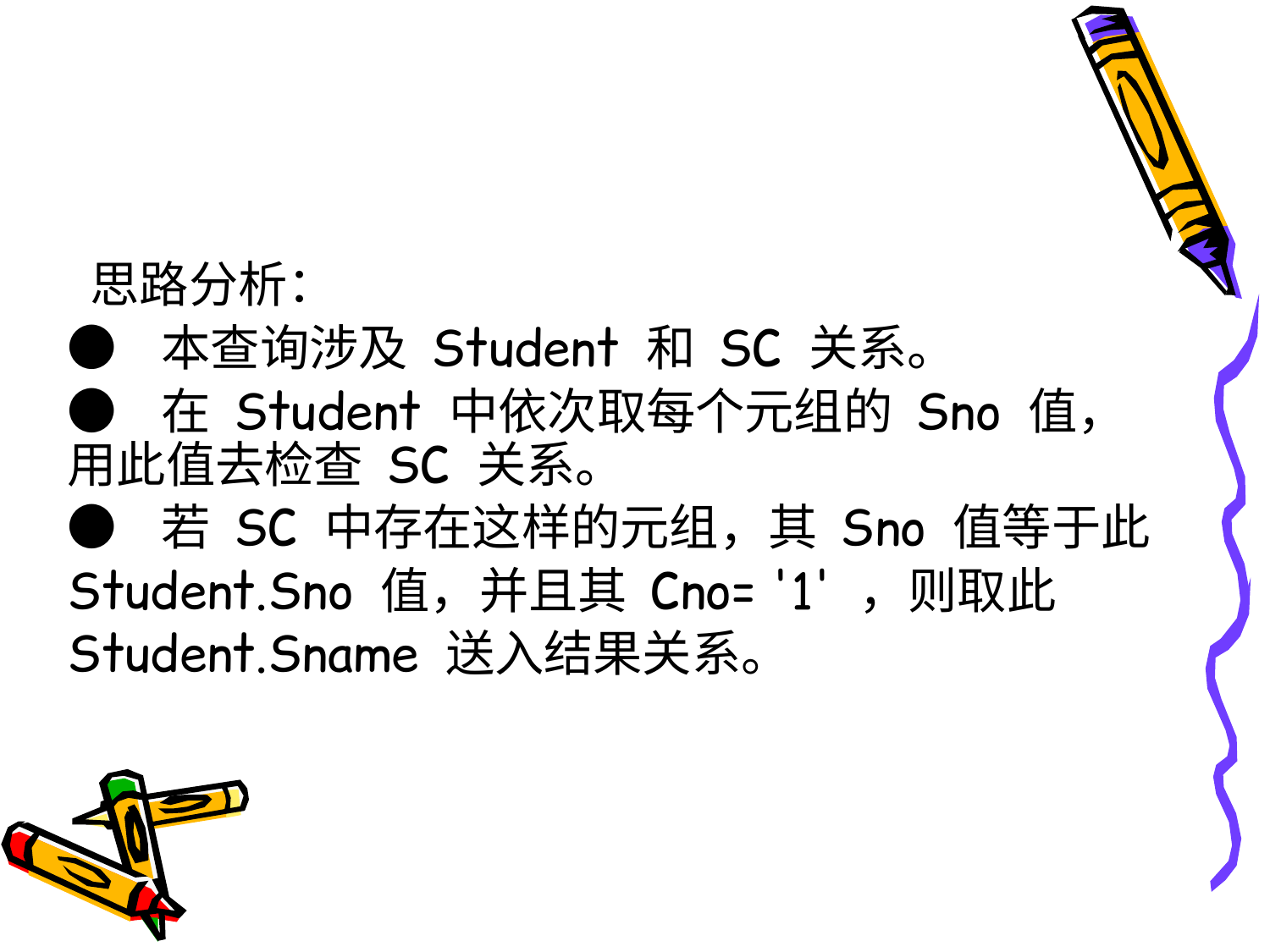

#
 思路分析：
●   本查询涉及 Student 和 SC 关系。
●   在 Student 中依次取每个元组的 Sno 值，用此值去检查 SC 关系。
●   若 SC 中存在这样的元组，其 Sno 值等于此
Student.Sno 值，并且其 Cno= '1' ，则取此
Student.Sname 送入结果关系。